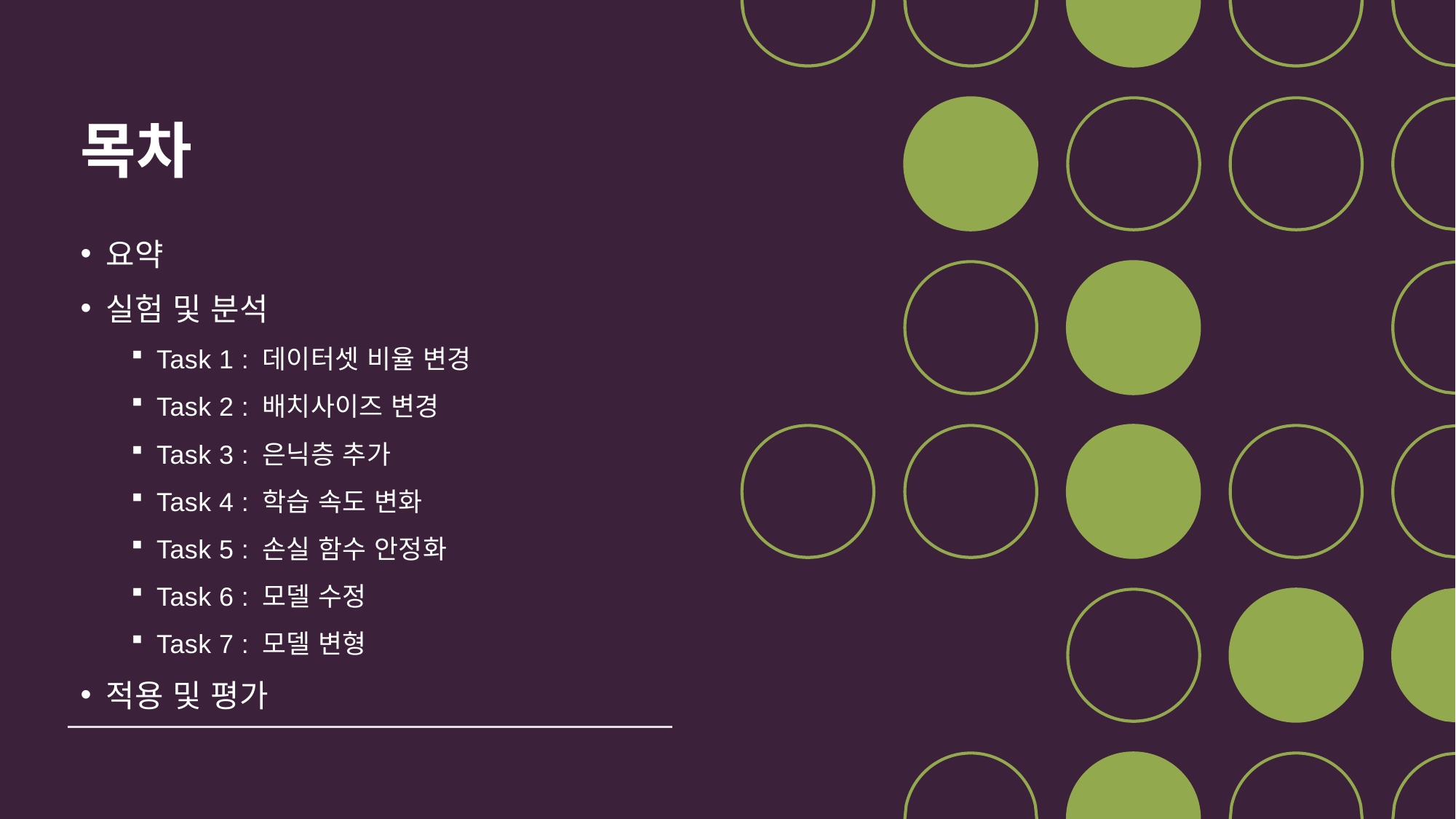

# 목차
요약
실험 및 분석
Task 1 : 데이터셋 비율 변경
Task 2 : 배치사이즈 변경
Task 3 : 은닉층 추가
Task 4 : 학습 속도 변화
Task 5 : 손실 함수 안정화
Task 6 : 모델 수정
Task 7 : 모델 변형
적용 및 평가